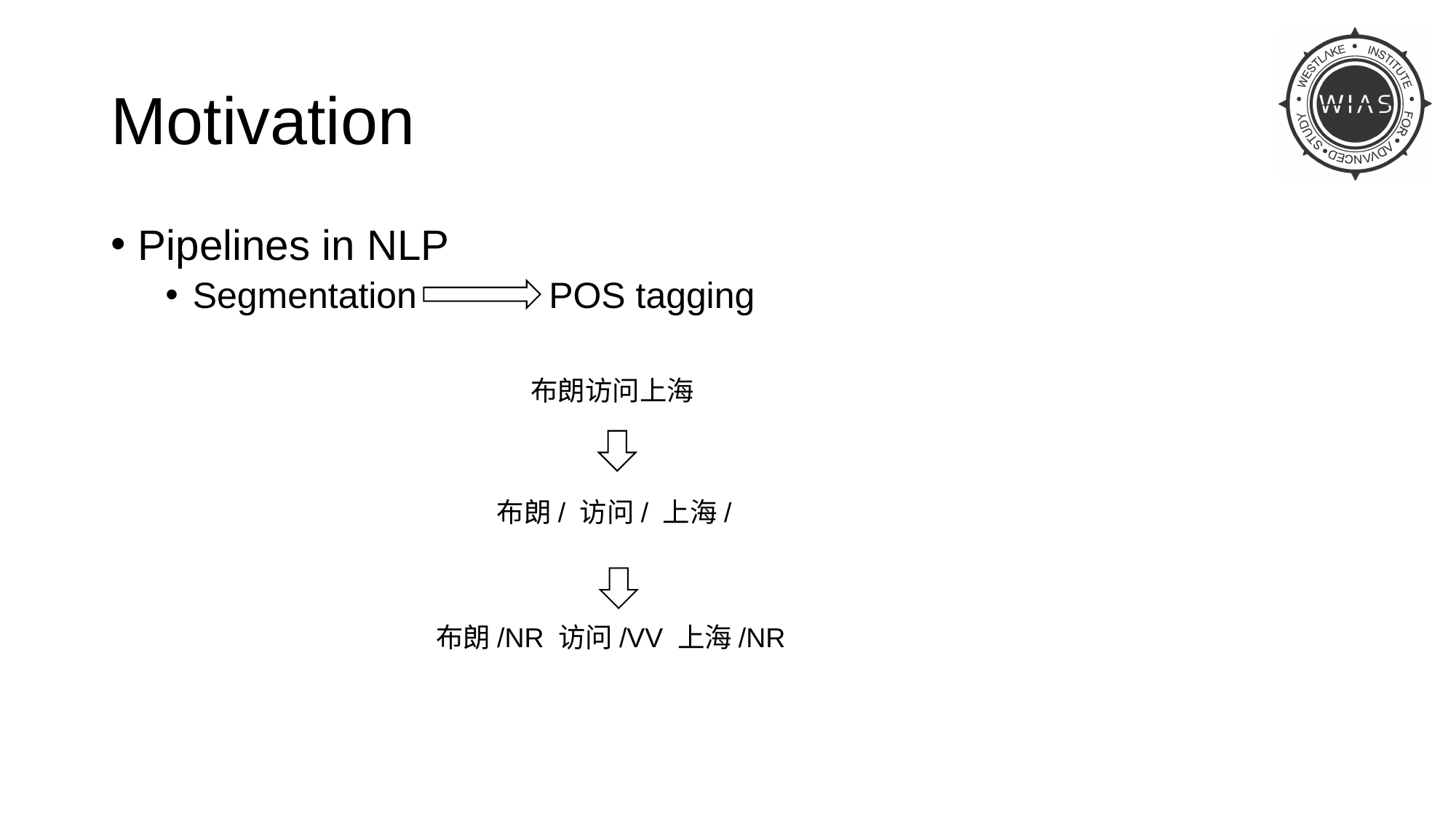

# Motivation
Pipelines in NLP
Segmentation             POS tagging

布朗访问上海

布朗/ 访问/ 上海/

布朗/NR 访问/VV 上海/NR